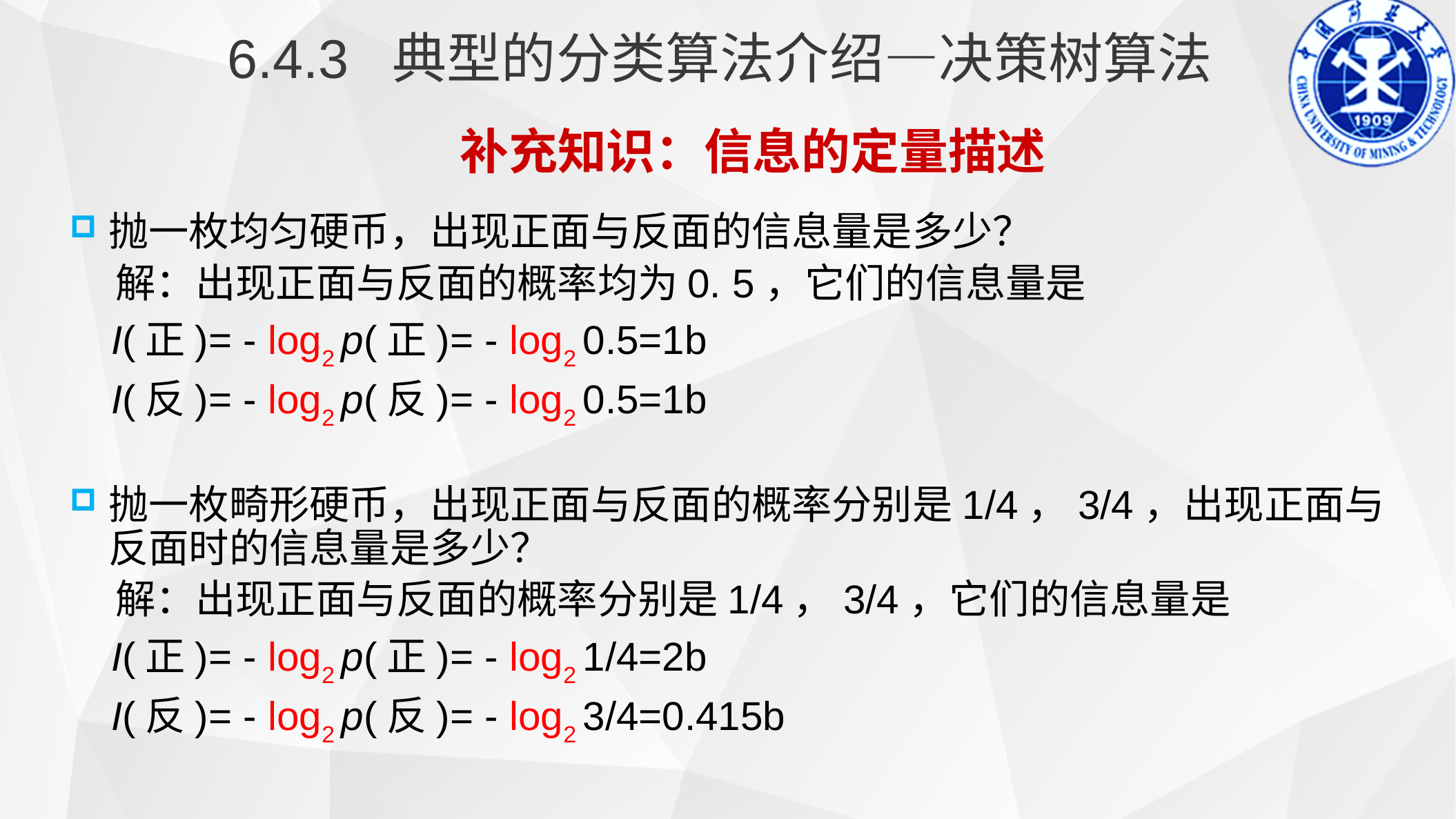

6.4.3  典型的分类算法介绍—决策树算法
补充知识：信息的定量描述
抛一枚均匀硬币，出现正面与反面的信息量是多少？
    解：出现正面与反面的概率均为0. 5，它们的信息量是
I(正)= - log2 p(正)= - log2 0.5=1b
I(反)= - log2 p(反)= - log2 0.5=1b

抛一枚畸形硬币，出现正面与反面的概率分别是1/4，3/4，出现正面与反面时的信息量是多少？
    解：出现正面与反面的概率分别是1/4，3/4，它们的信息量是
I(正)= - log2 p(正)= - log2 1/4=2b
I(反)= - log2 p(反)= - log2 3/4=0.415b

118